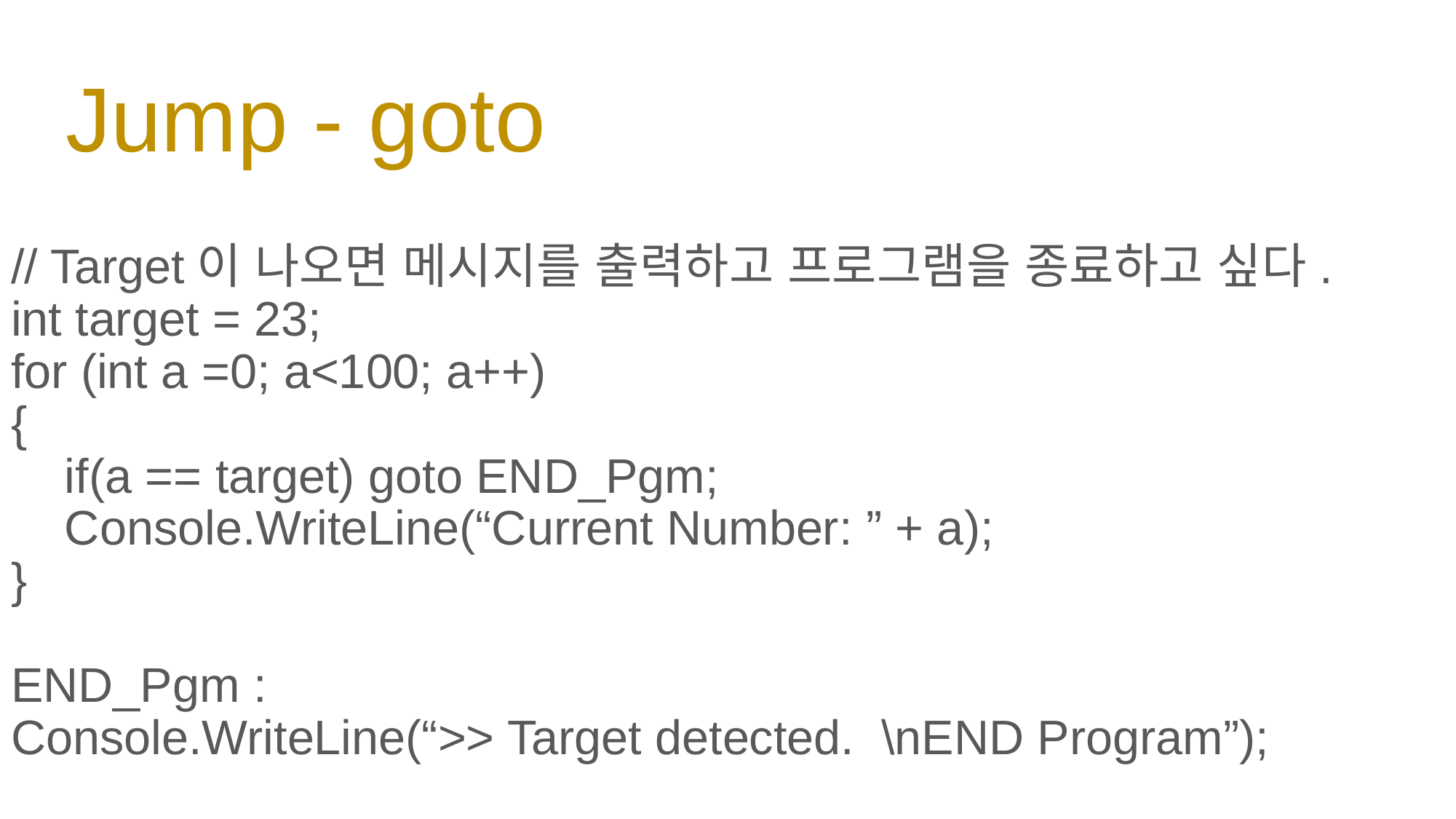

# Jump - goto
// Target이 나오면 메시지를 출력하고 프로그램을 종료하고 싶다.
int target = 23;
for (int a =0; a<100; a++)
{
    if(a == target) goto END_Pgm;
    Console.WriteLine(“Current Number: ” + a);
}

END_Pgm :
Console.WriteLine(“>> Target detected.  \nEND Program”);